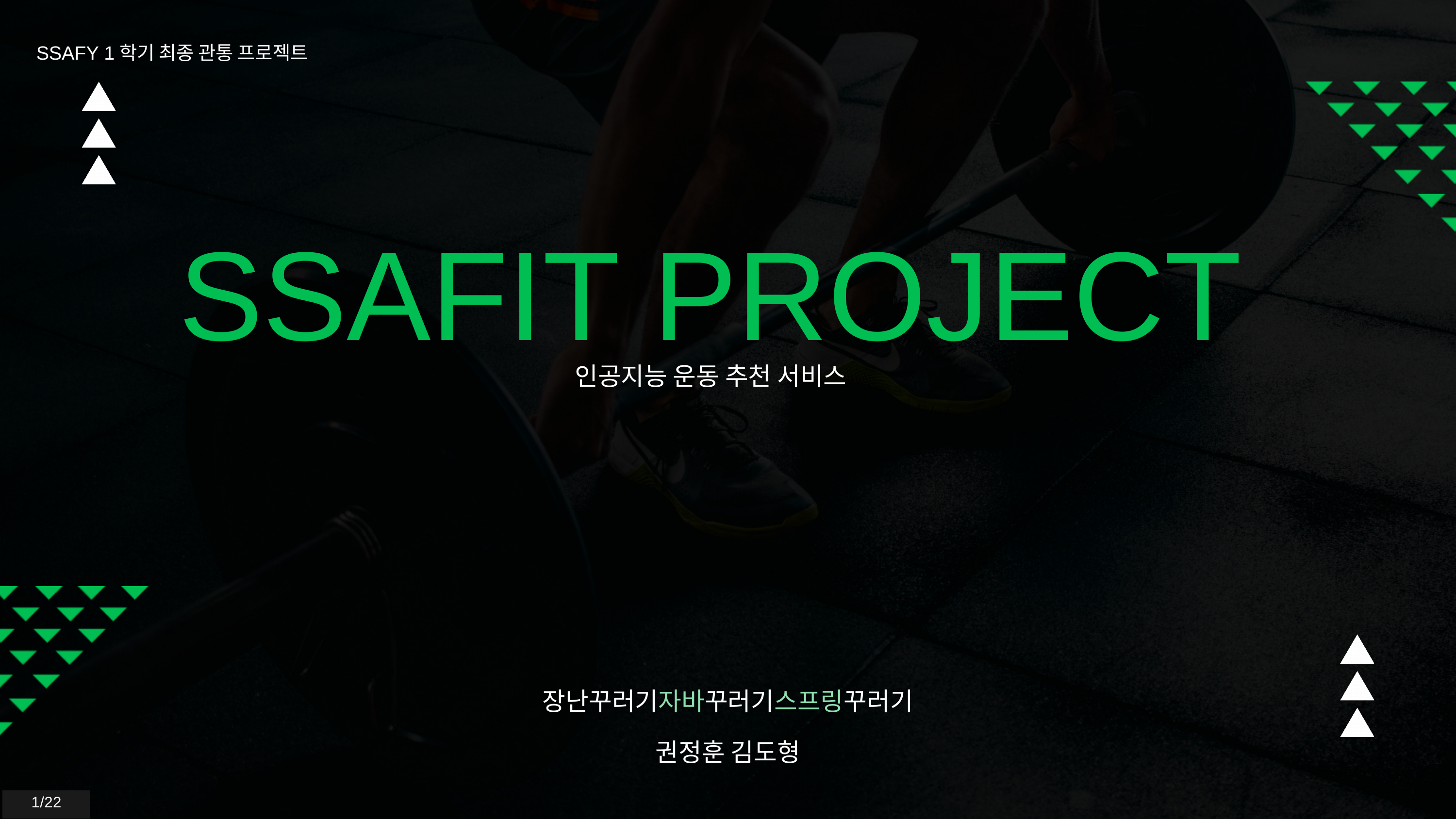

SSAFY 1학기 최종 관통 프로젝트

SSAFIT PROJECT
인공지능 운동 추천 서비스

장난꾸러기자바꾸러기스프링꾸러기
권정훈 김도형

1/22